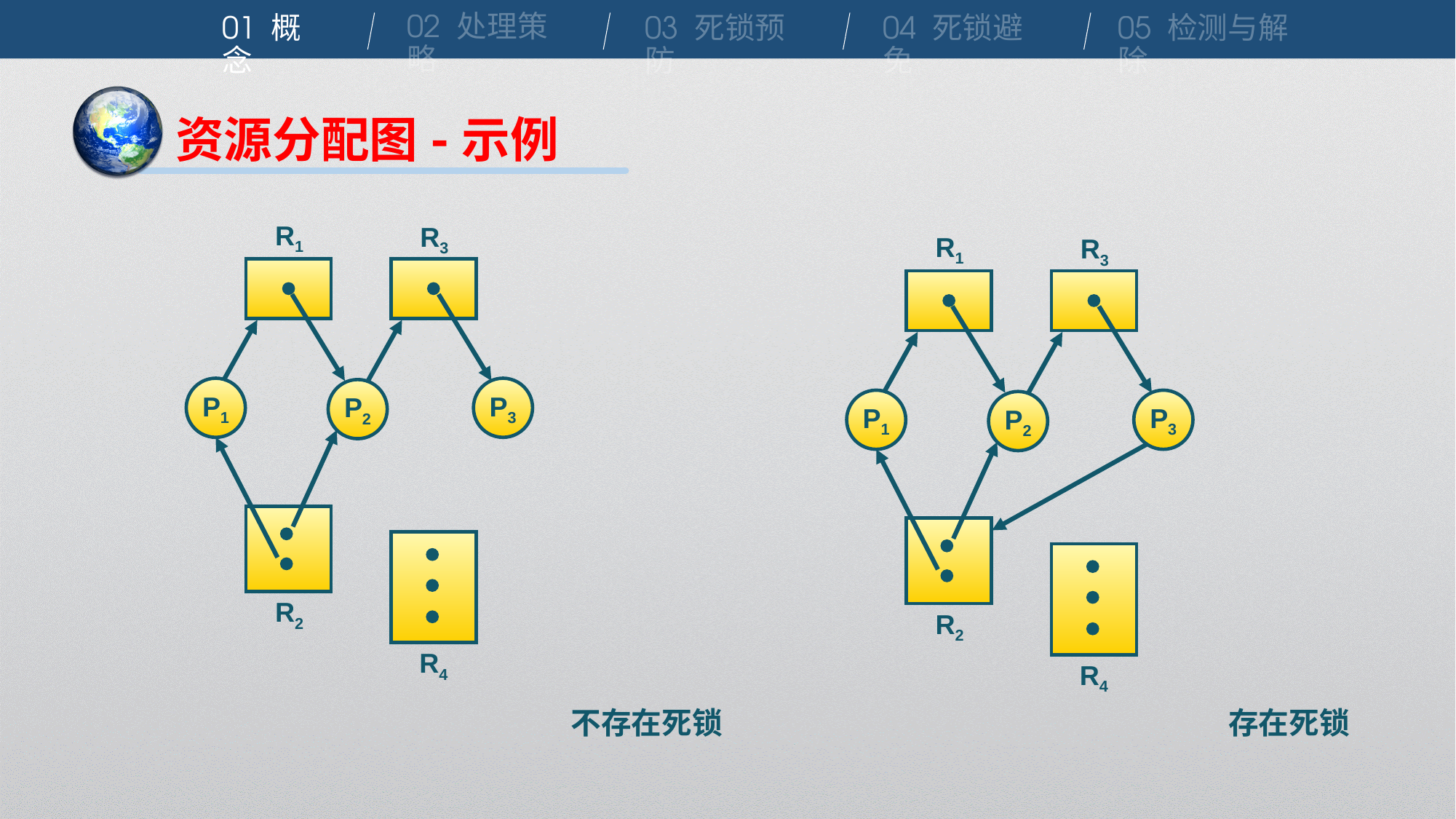

02 处理策略
01 概念
04 死锁避免
03 死锁预防
05 检测与解除
资源分配图-示例
R1
R3

P1
P3
P2

R2

R4
R1
R3

P1
P3
P2

R2

R4
存在死锁
不存在死锁